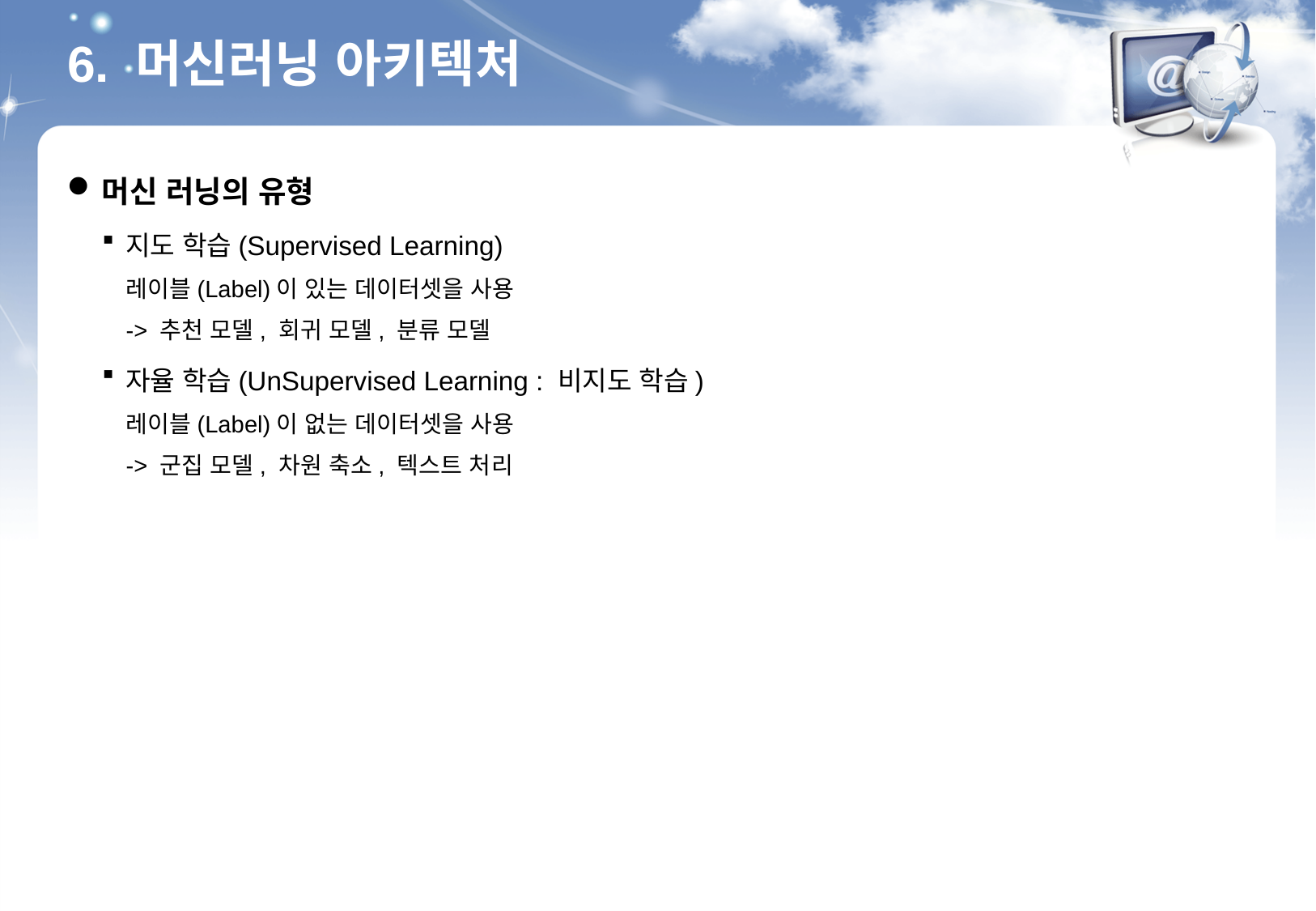

6. 머신러닝 아키텍처
머신 러닝의 유형
지도 학습(Supervised Learning)
레이블(Label)이 있는 데이터셋을 사용
-> 추천 모델, 회귀 모델, 분류 모델
자율 학습(UnSupervised Learning : 비지도 학습)
레이블(Label)이 없는 데이터셋을 사용
-> 군집 모델, 차원 축소, 텍스트 처리